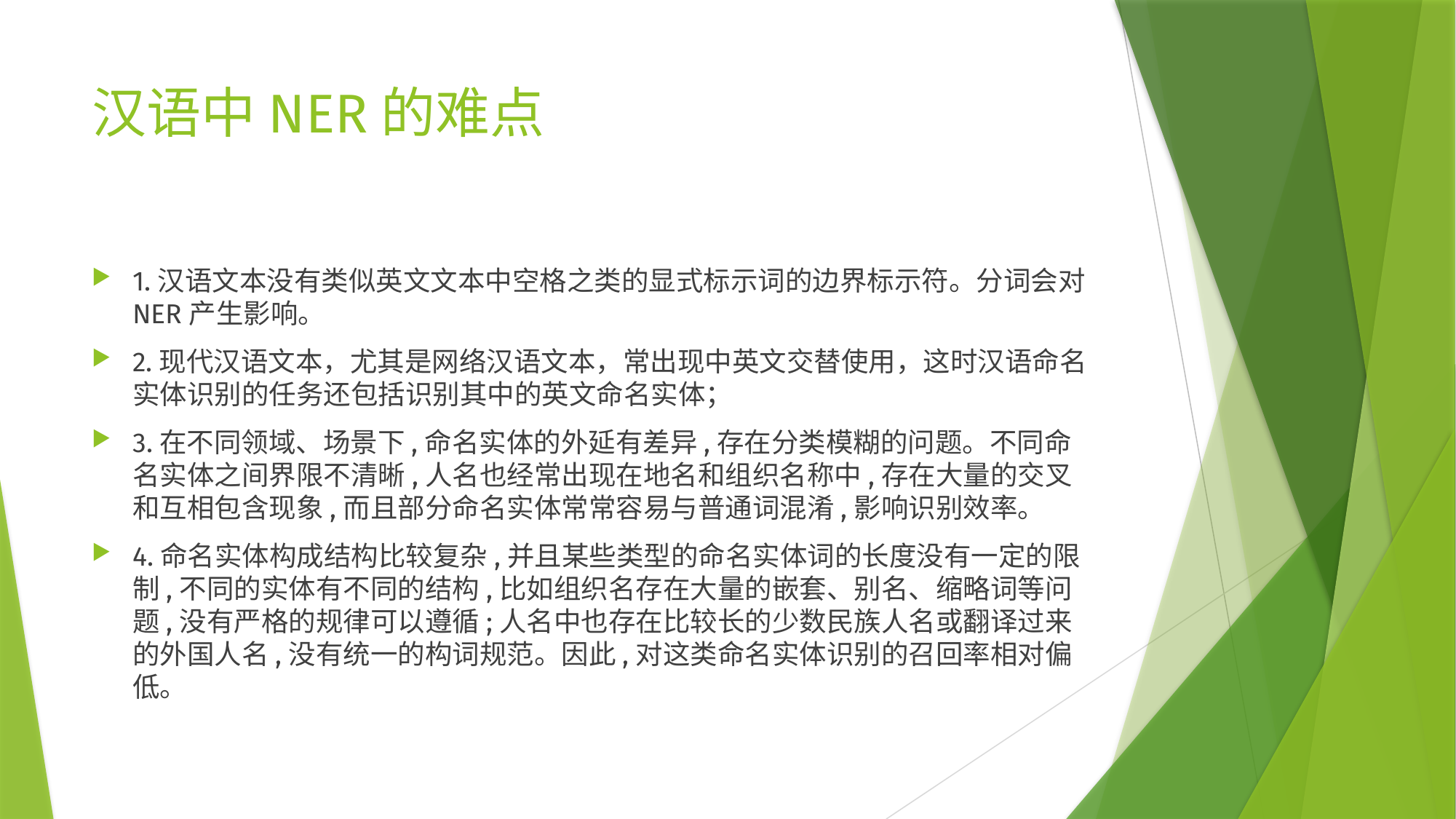

# 汉语中NER的难点
1.汉语文本没有类似英文文本中空格之类的显式标示词的边界标示符。分词会对NER产生影响。
2.现代汉语文本，尤其是网络汉语文本，常出现中英文交替使用，这时汉语命名实体识别的任务还包括识别其中的英文命名实体；
3.在不同领域、场景下,命名实体的外延有差异,存在分类模糊的问题。不同命名实体之间界限不清晰,人名也经常出现在地名和组织名称中,存在大量的交叉和互相包含现象,而且部分命名实体常常容易与普通词混淆,影响识别效率。
4.命名实体构成结构比较复杂,并且某些类型的命名实体词的长度没有一定的限制,不同的实体有不同的结构,比如组织名存在大量的嵌套、别名、缩略词等问题,没有严格的规律可以遵循;人名中也存在比较长的少数民族人名或翻译过来的外国人名,没有统一的构词规范。因此,对这类命名实体识别的召回率相对偏低。